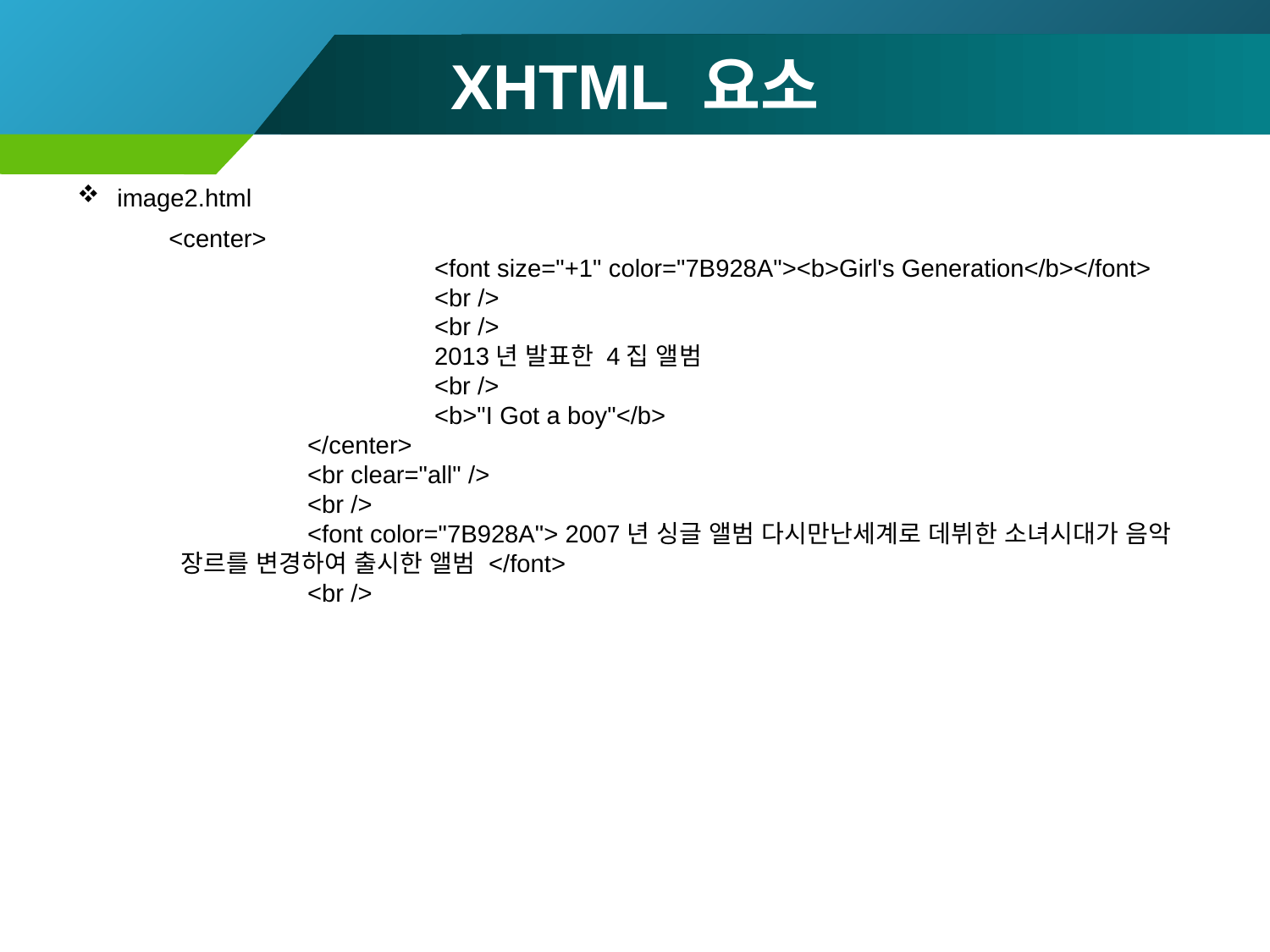

# XHTML 요소
image2.html
    <center>
    			<font size="+1" color="7B928A"><b>Girl's Generation</b></font>
    			<br />
    			<br />
    			2013년 발표한 4집 앨범
    			<br />
    			<b>"I Got a boy"</b>
    		</center>
    		<br clear="all" />
    		<br />
    		<font color="7B928A"> 2007년 싱글 앨범 다시만난세계로 데뷔한 소녀시대가 음악 장르를 변경하여 출시한 앨범 </font>
    		<br />

69